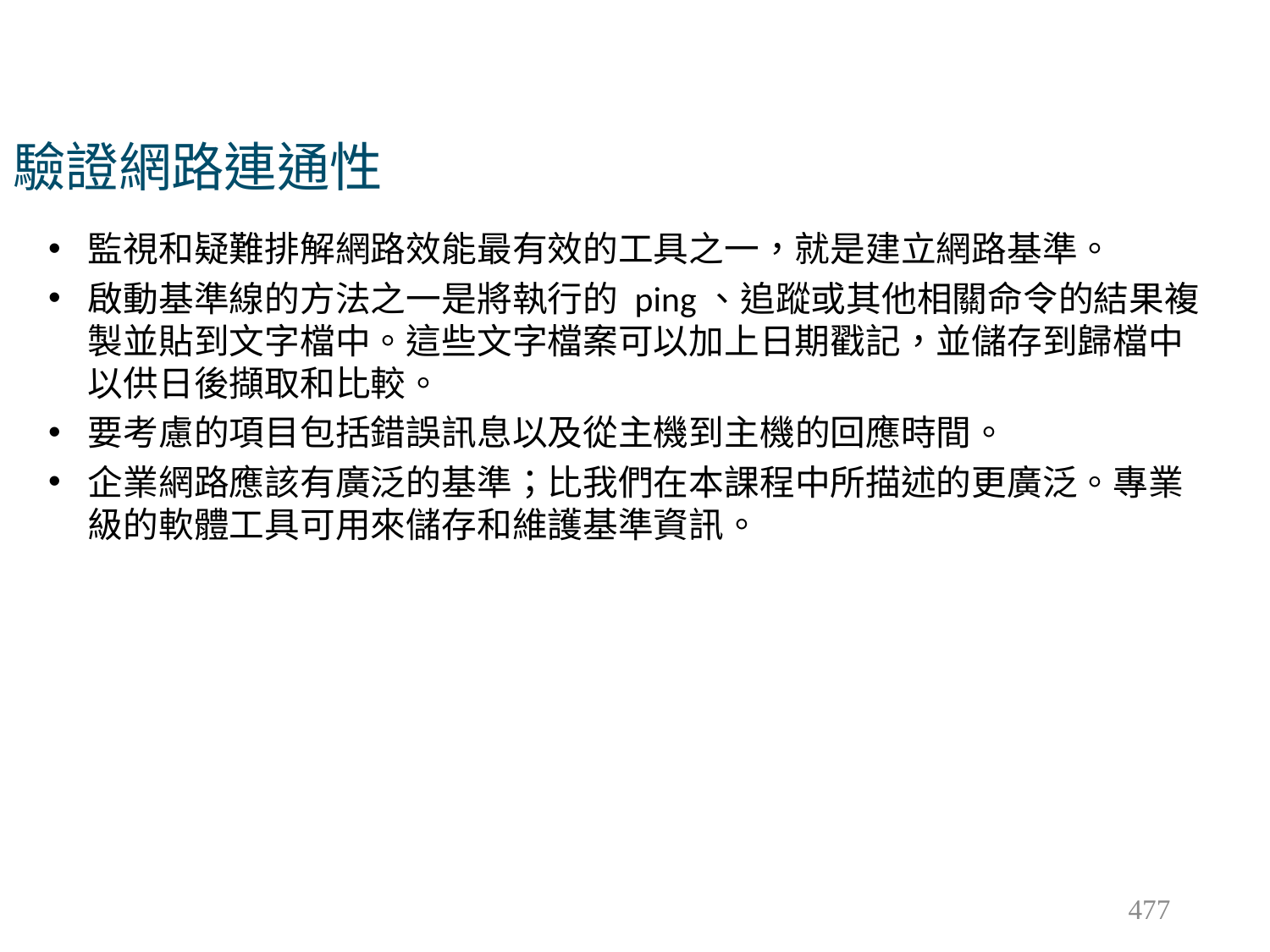

# 驗證網路連通性
監視和疑難排解網路效能最有效的工具之一，就是建立網路基準。
啟動基準線的方法之一是將執行的 ping、追蹤或其他相關命令的結果複製並貼到文字檔中。這些文字檔案可以加上日期戳記，並儲存到歸檔中以供日後擷取和比較。
要考慮的項目包括錯誤訊息以及從主機到主機的回應時間。
企業網路應該有廣泛的基準；比我們在本課程中所描述的更廣泛。專業級的軟體工具可用來儲存和維護基準資訊。
477